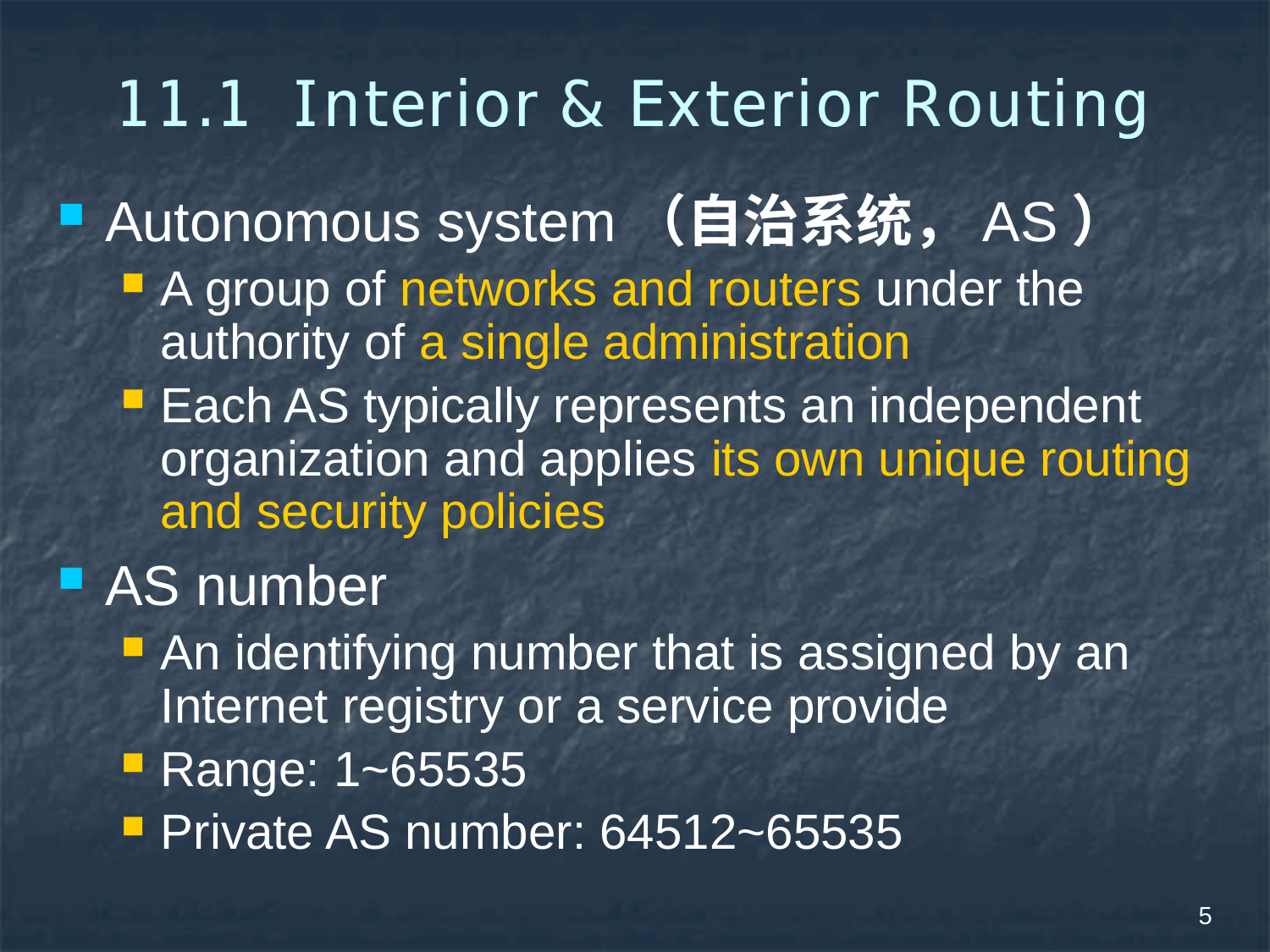

# 11.1  Interior & Exterior Routing
Autonomous system（自治系统，AS）
A group of networks and routers under the authority of a single administration
Each AS typically represents an independent organization and applies its own unique routing and security policies
AS number
An identifying number that is assigned by an Internet registry or a service provide
Range: 1~65535
Private AS number: 64512~65535
5